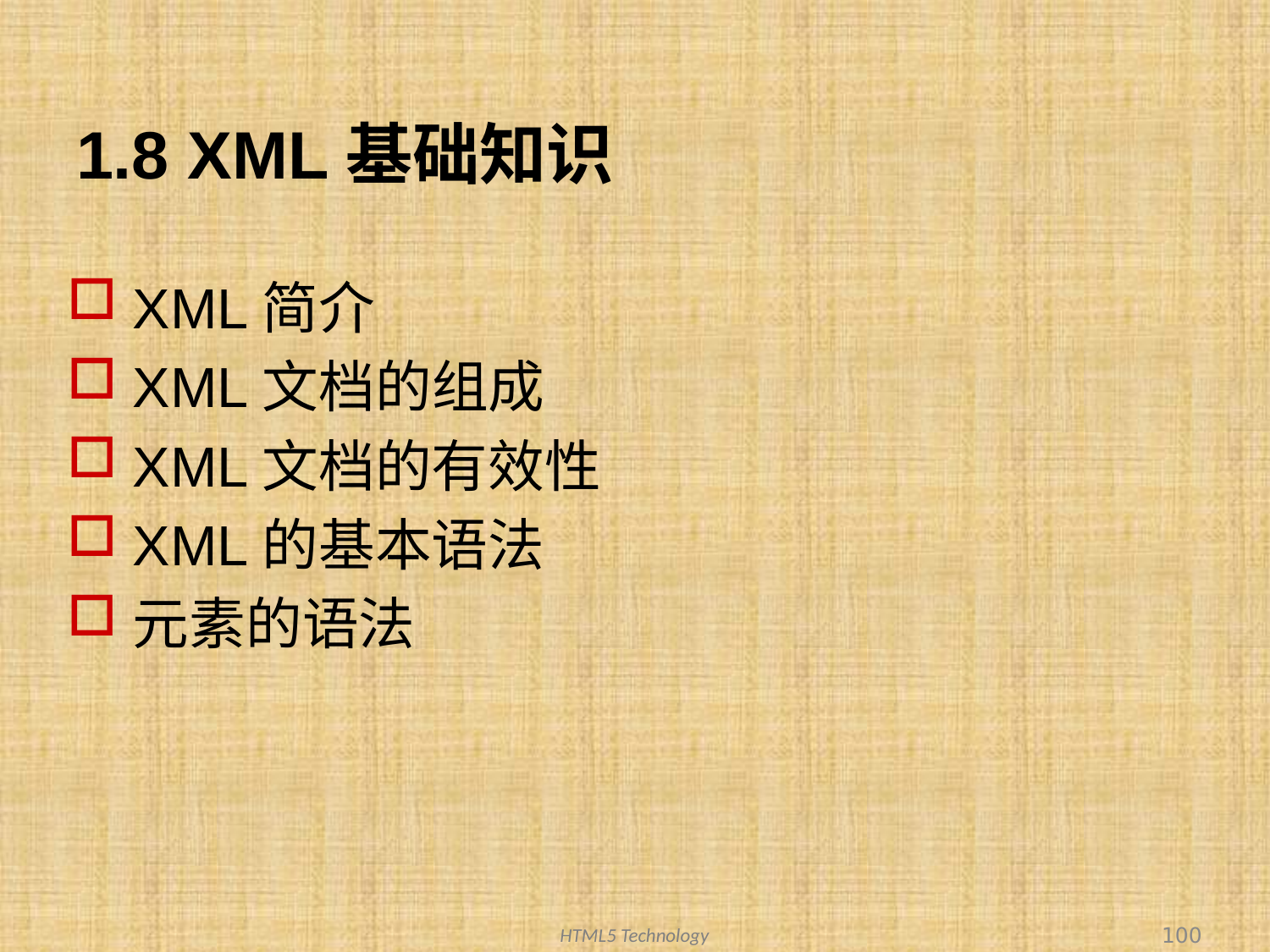

# 1.8 XML基础知识
XML简介
XML文档的组成
XML文档的有效性
XML的基本语法
元素的语法

100
HTML5 Technology